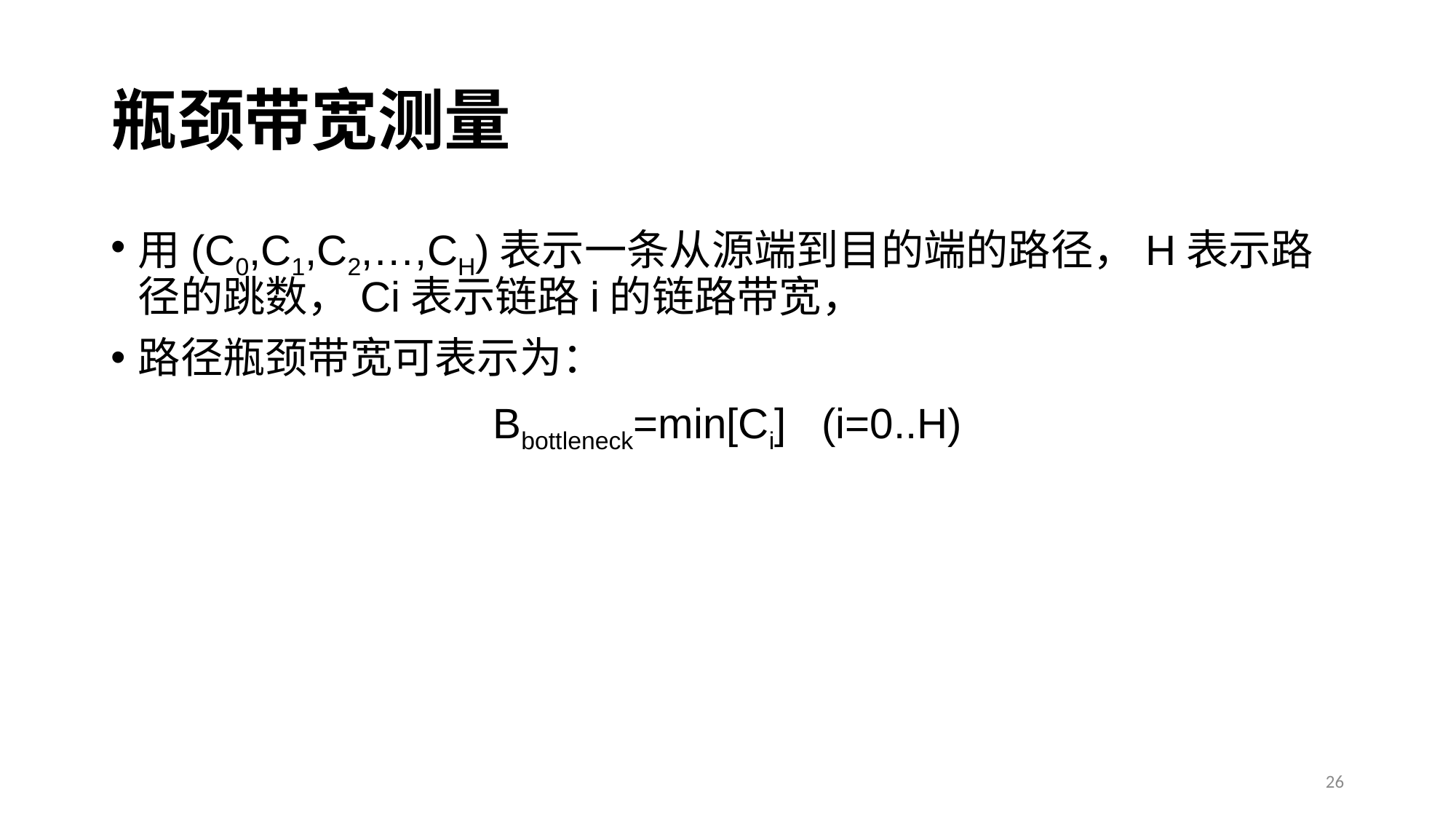

# 瓶颈带宽测量
用(C0,C1,C2,…,CH)表示一条从源端到目的端的路径，H表示路径的跳数，Ci表示链路i的链路带宽，
路径瓶颈带宽可表示为：
Bbottleneck=min[Ci]   (i=0..H)

26